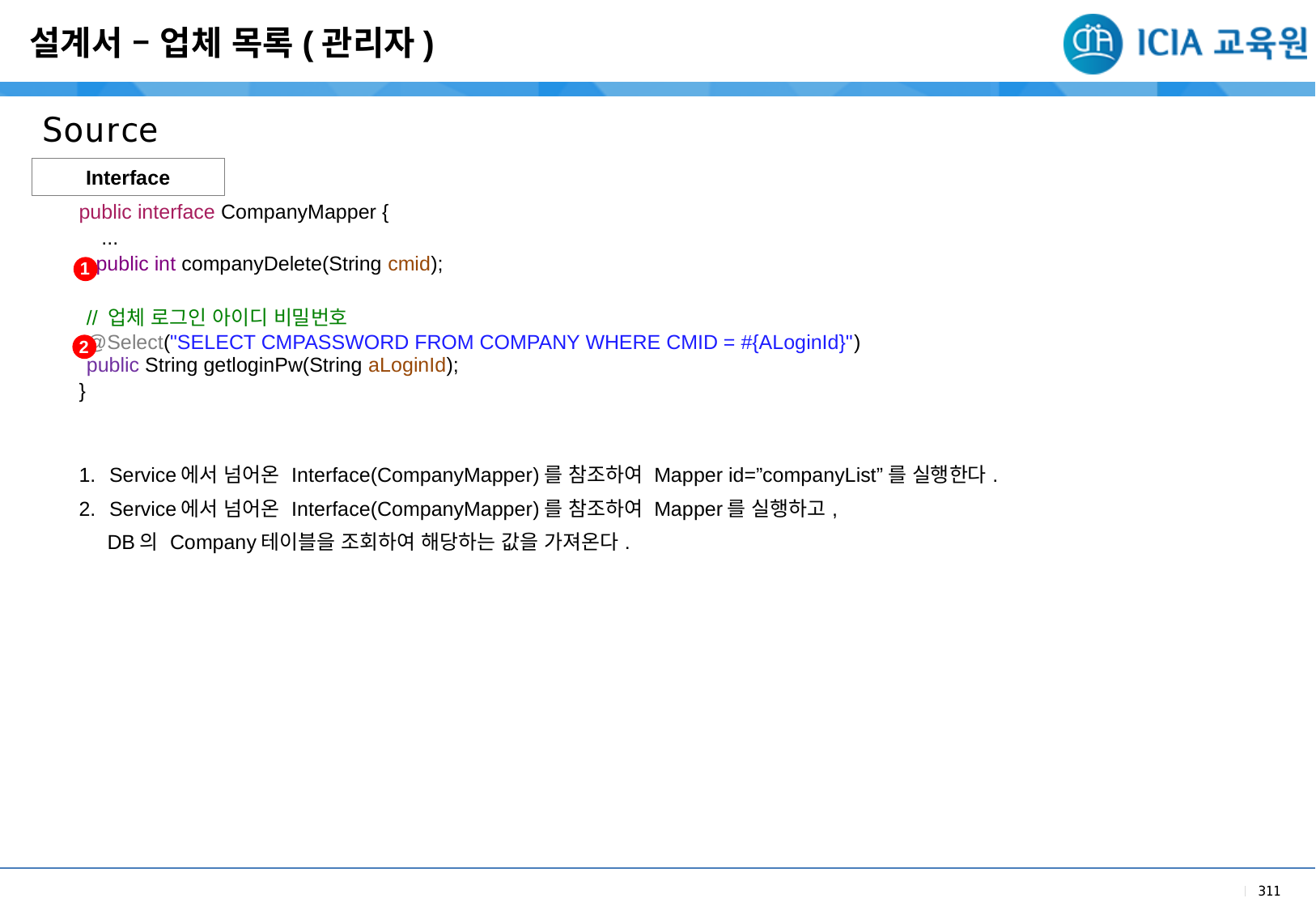

설계서 – 업체 목록(관리자)
Source
Interface
| public interface CompanyMapper { ... public int companyDelete(String cmid); // 업체 로그인 아이디 비밀번호 @Select("SELECT CMPASSWORD FROM COMPANY WHERE CMID = #{ALoginId}") public String getloginPw(String aLoginId); } |
| --- |
| Service에서 넘어온 Interface(CompanyMapper)를 참조하여 Mapper id=”companyList”를 실행한다. Service에서 넘어온 Interface(CompanyMapper)를 참조하여 Mapper를 실행하고, DB의 Company테이블을 조회하여 해당하는 값을 가져온다. |
1

2